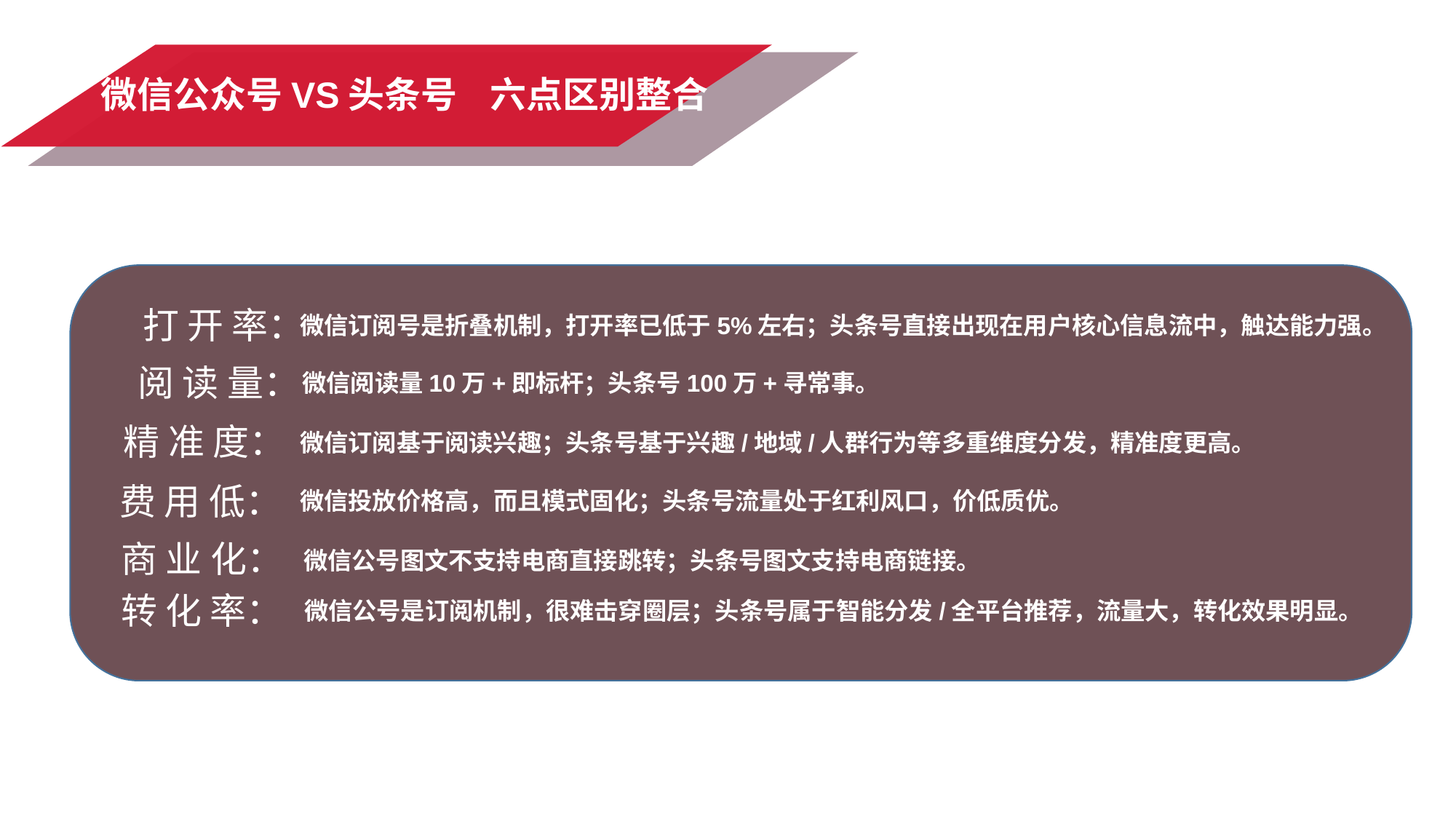

微信公众号VS头条号    六点区别整合

打 开 率：
微信订阅号是折叠机制，打开率已低于5%左右；头条号直接出现在用户核心信息流中，触达能力强。
阅 读 量：
微信阅读量10万+即标杆；头条号100万+寻常事。
精 准 度：
微信订阅基于阅读兴趣；头条号基于兴趣/地域/人群行为等多重维度分发，精准度更高。
费 用 低：
微信投放价格高，而且模式固化；头条号流量处于红利风口，价低质优。
商 业 化：
微信公号图文不支持电商直接跳转；头条号图文支持电商链接。
转 化 率：
微信公号是订阅机制，很难击穿圈层；头条号属于智能分发/全平台推荐，流量大，转化效果明显。